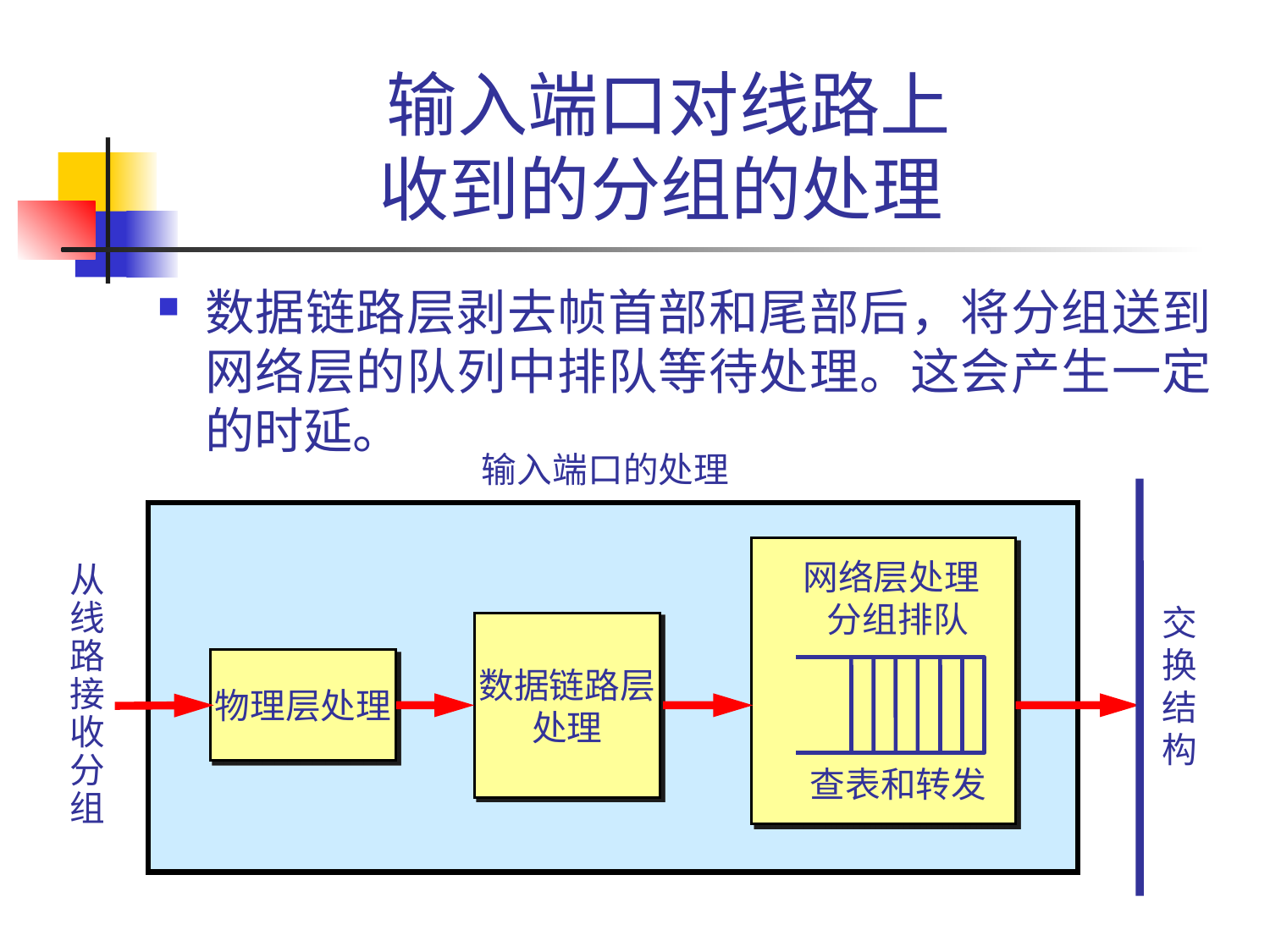

# 输入端口对线路上 收到的分组的处理
数据链路层剥去帧首部和尾部后，将分组送到网络层的队列中排队等待处理。这会产生一定的时延。
  输入端口的处理

网络层处理
  分组排队
从
线
路
接
收
分
组
交
换
结
构
数据链路层
处理
物理层处理

查表和转发